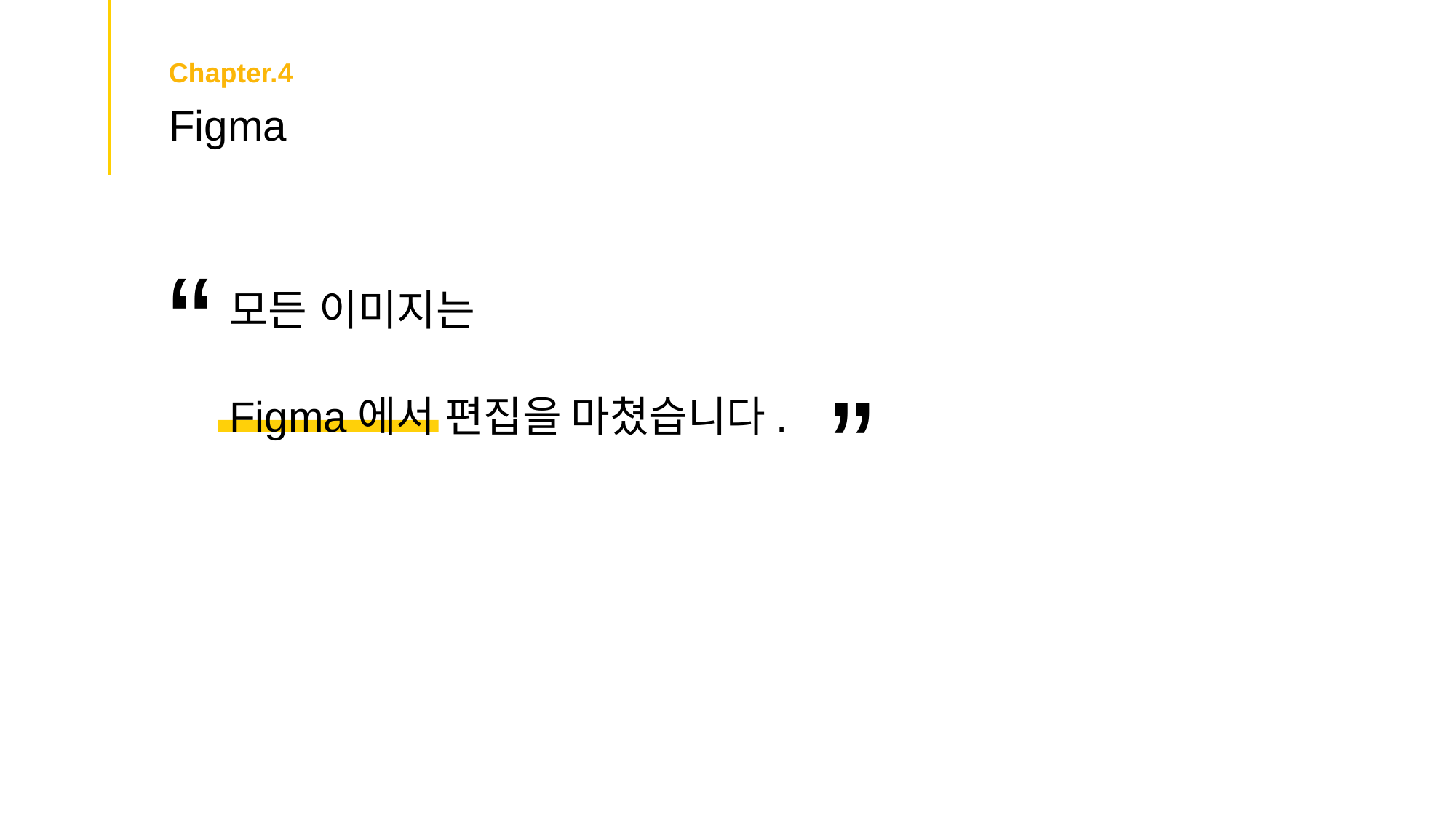

Chapter.4
Figma
“
모든 이미지는
”
Figma에서 편집을 마쳤습니다.